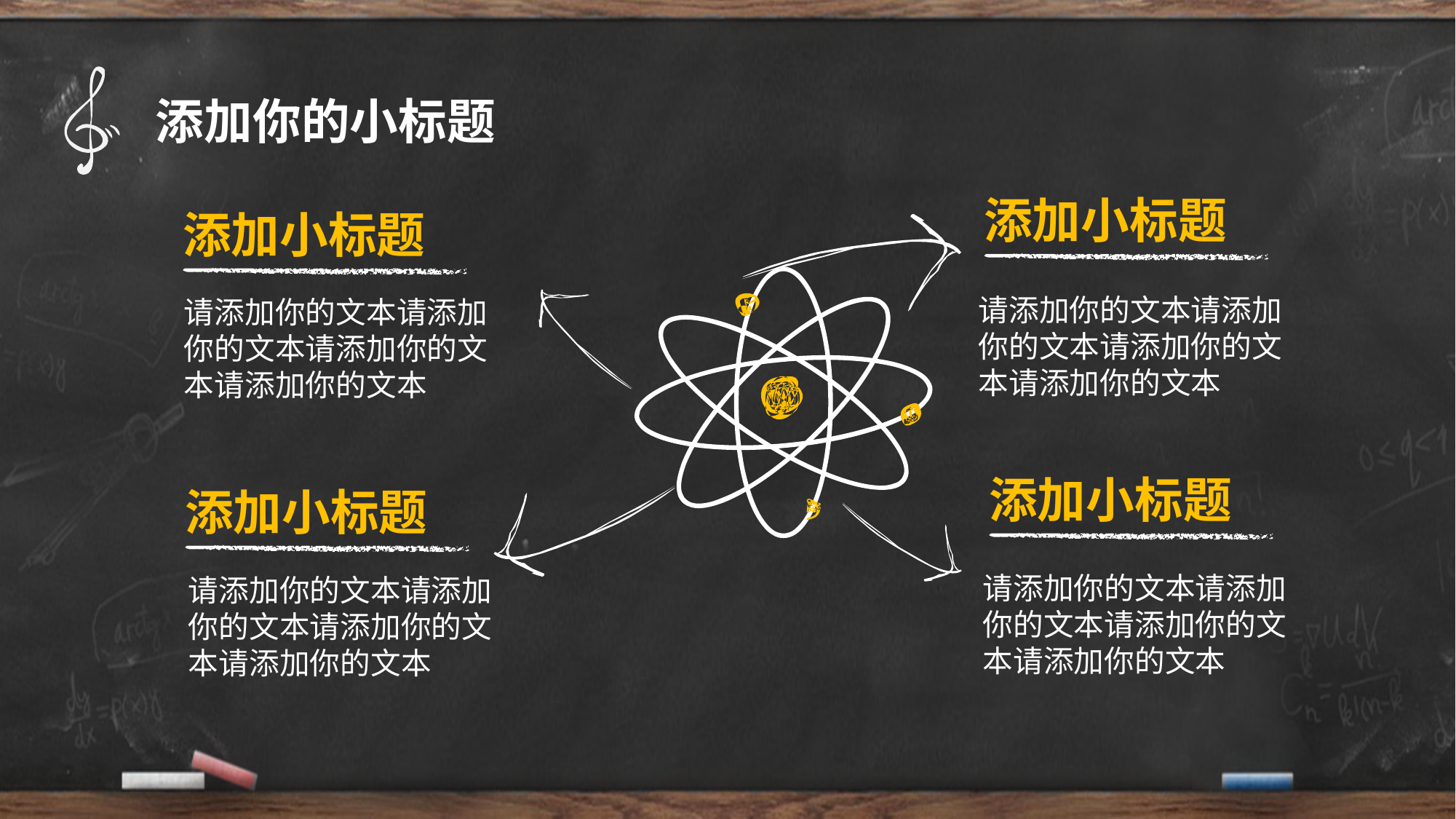

添加你的小标题
添加小标题
添加小标题

请添加你的文本请添加你的文本请添加你的文本请添加你的文本
请添加你的文本请添加你的文本请添加你的文本请添加你的文本

添加小标题
添加小标题

请添加你的文本请添加你的文本请添加你的文本请添加你的文本
请添加你的文本请添加你的文本请添加你的文本请添加你的文本